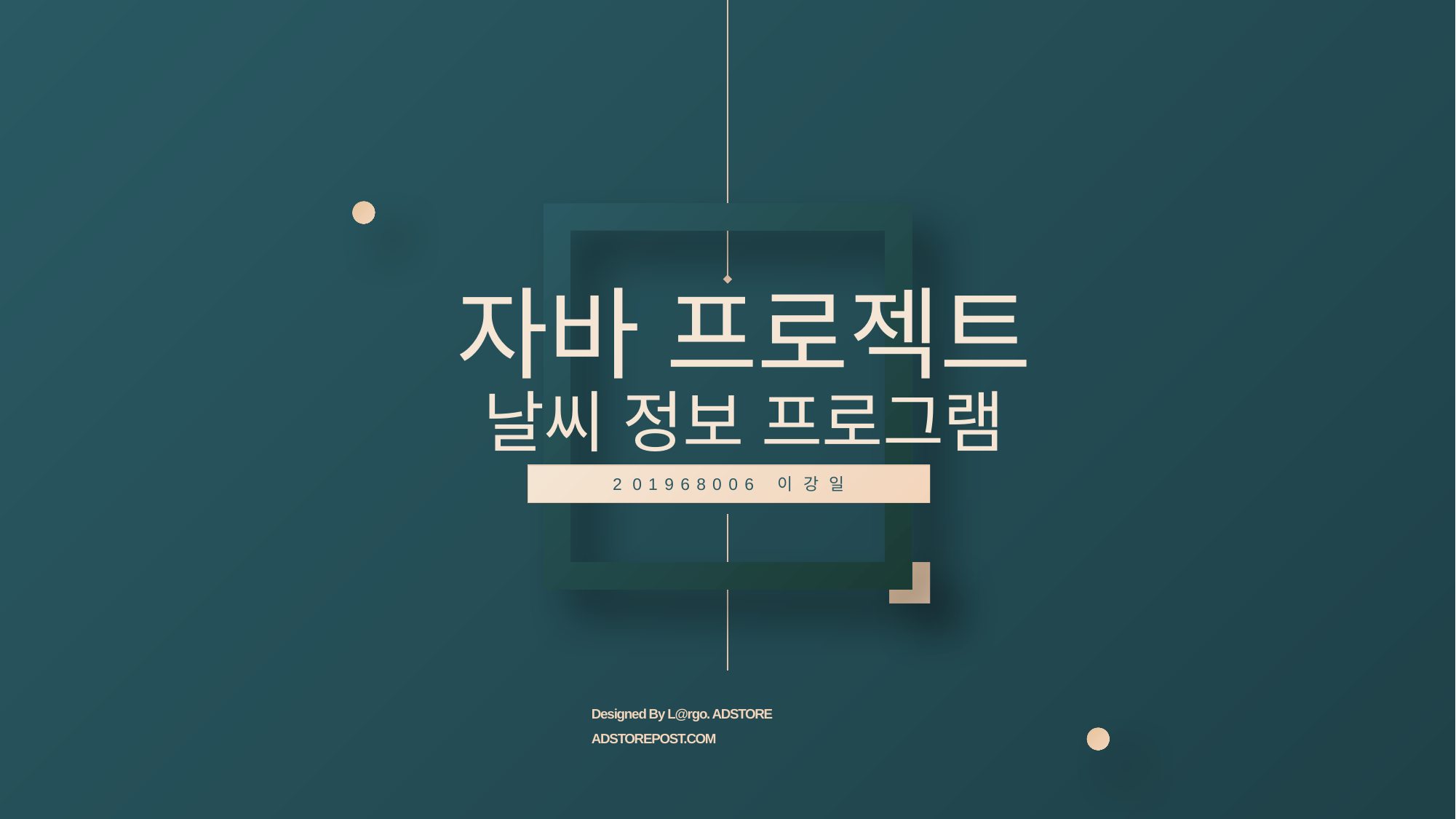

자바 프로젝트
# 날씨 정보 프로그램
2   0  1  9  6  8  0  0  6     이   강   일

Designed By L@rgo. ADSTORE
ADSTOREPOST.COM